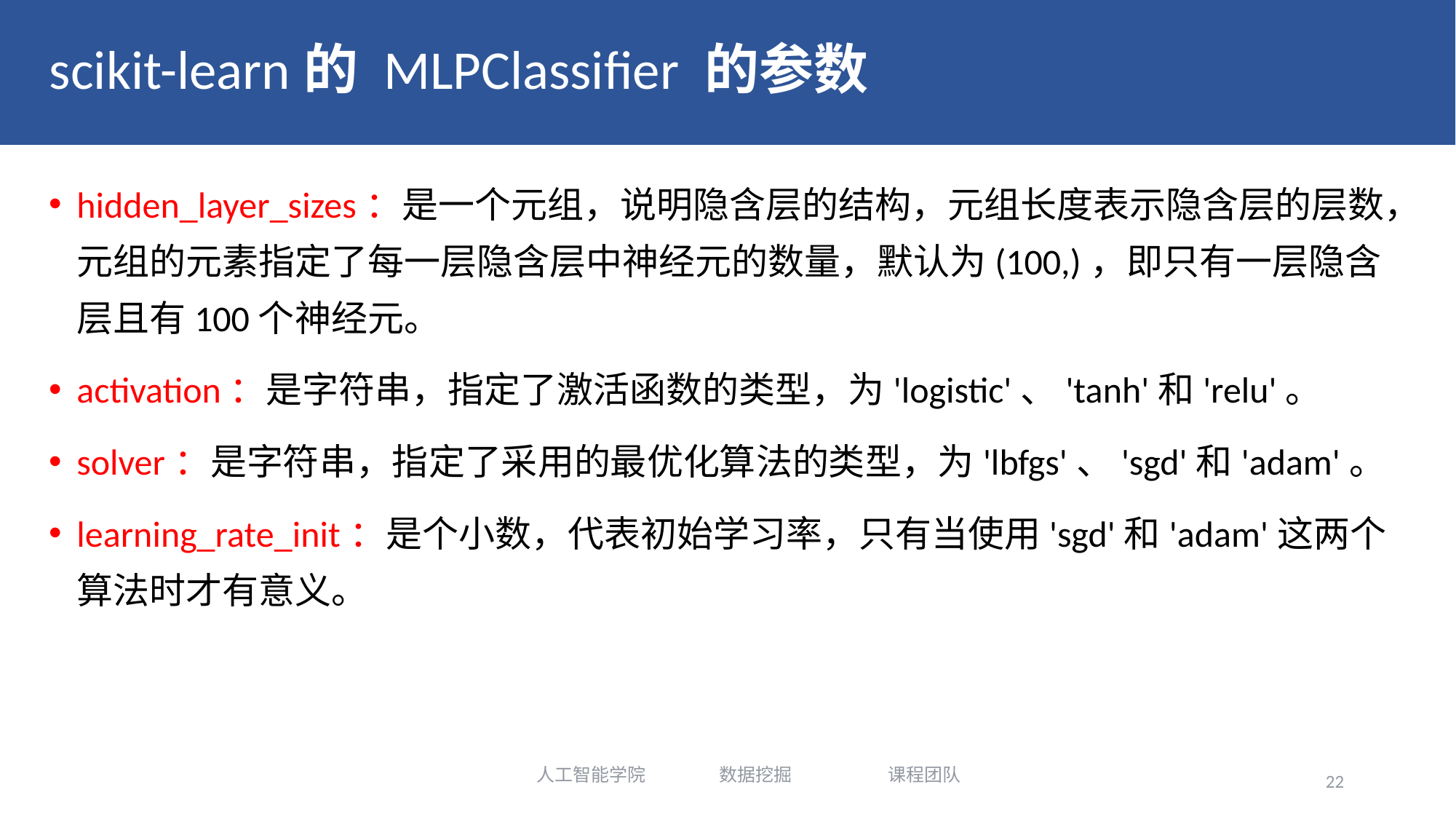

# scikit-learn的 MLPClassifier 的参数
hidden_layer_sizes：是一个元组，说明隐含层的结构，元组长度表示隐含层的层数，元组的元素指定了每一层隐含层中神经元的数量，默认为(100,)，即只有一层隐含层且有100个神经元。
activation：是字符串，指定了激活函数的类型，为'logistic'、'tanh'和'relu'。
solver：是字符串，指定了采用的最优化算法的类型，为'lbfgs'、'sgd'和'adam'。
learning_rate_init：是个小数，代表初始学习率，只有当使用'sgd'和'adam'这两个算法时才有意义。
人工智能学院             数据挖掘                 课程团队
22